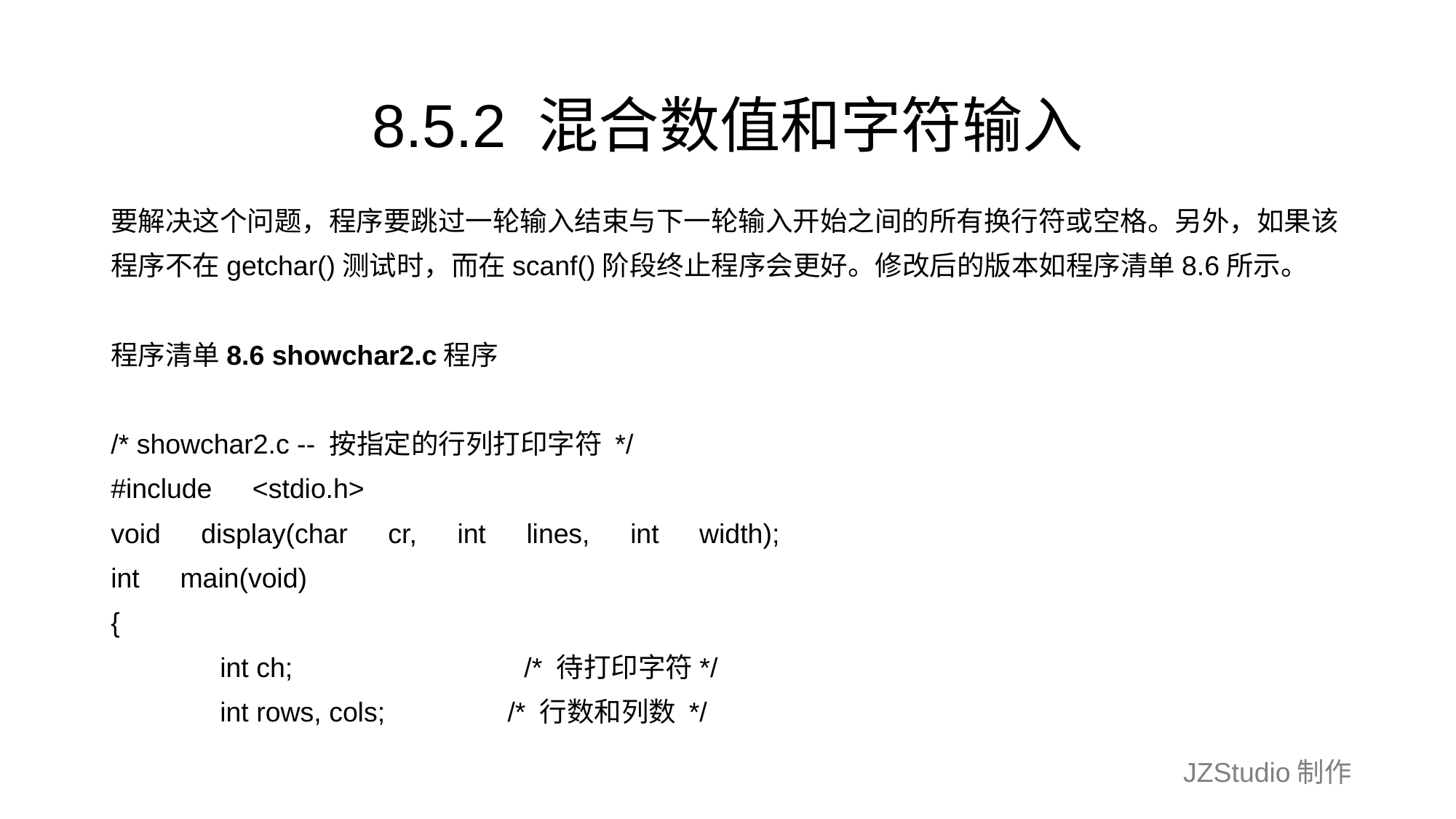

# 8.5.2 混合数值和字符输入
要解决这个问题，程序要跳过一轮输入结束与下一轮输入开始之间的所有换行符或空格。另外，如果该
程序不在getchar()测试时，而在scanf()阶段终止程序会更好。修改后的版本如程序清单8.6所示。

程序清单8.6 showchar2.c程序

/* showchar2.c -- 按指定的行列打印字符 */
#include　<stdio.h>
void　display(char　cr,　int　lines,　int　width);
int　main(void)
{
	int ch;　　　　　　　　/* 待打印字符*/
	int rows, cols;　　　　/* 行数和列数 */